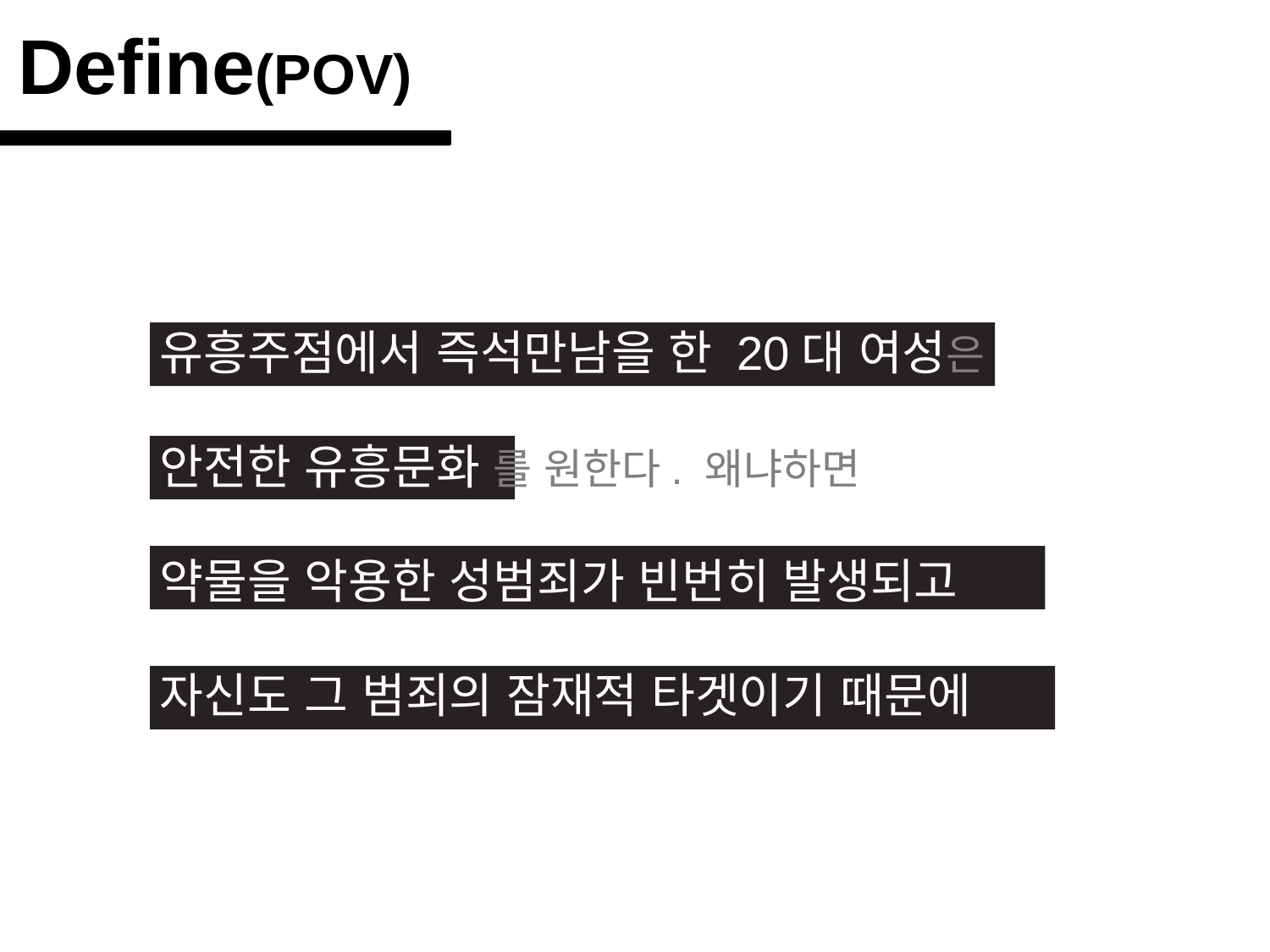

Define(POV)

유흥주점에서 즉석만남을 한 20대 여성은

안전한 유흥문화 를 원한다. 왜냐하면

약물을 악용한 성범죄가 빈번히 발생되고

자신도 그 범죄의 잠재적 타겟이기 때문에